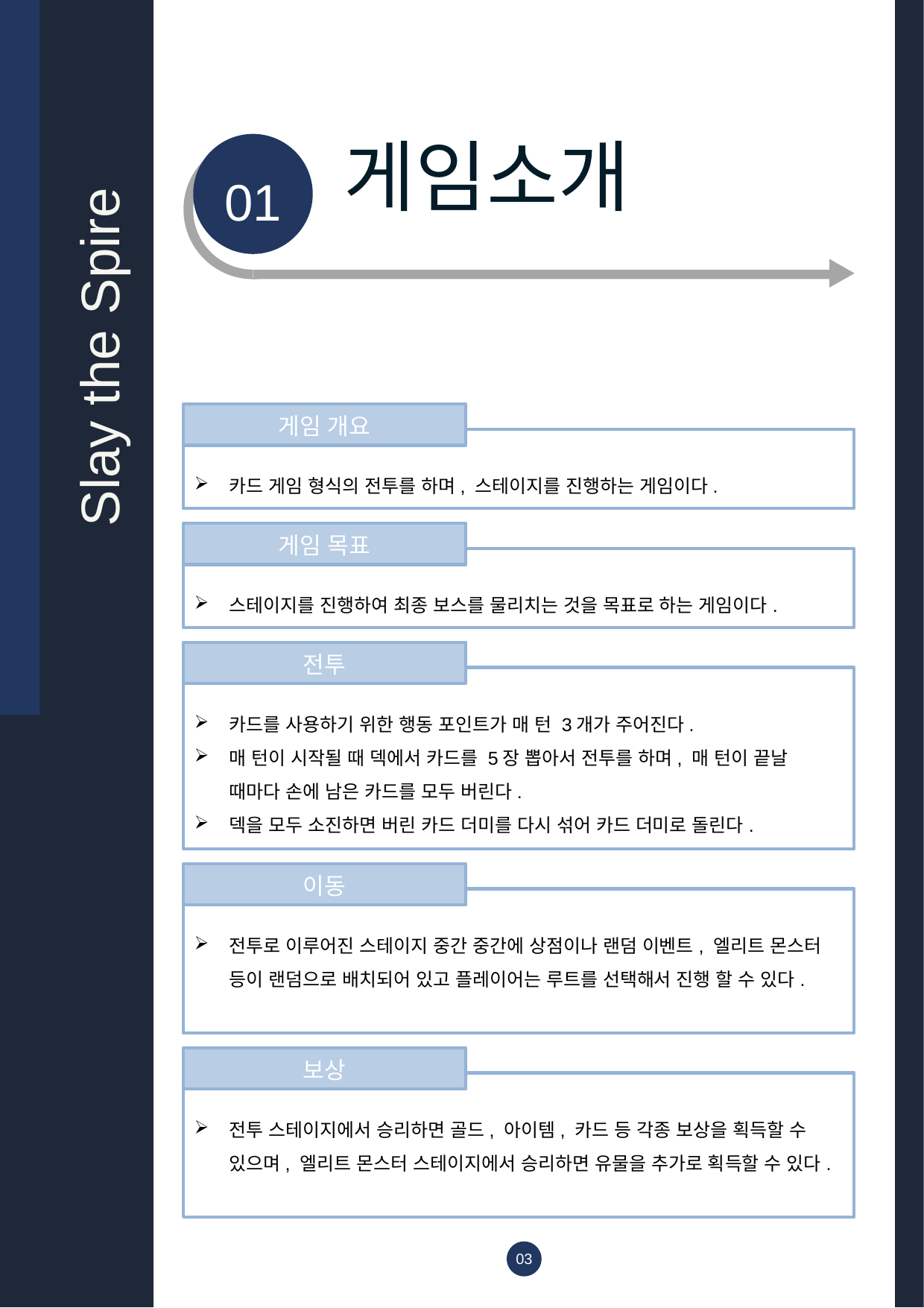

01
게임소개

Slay the Spire
게임 개요

카드 게임 형식의 전투를 하며, 스테이지를 진행하는 게임이다.
게임 목표

스테이지를 진행하여 최종 보스를 물리치는 것을 목표로 하는 게임이다.
전투

카드를 사용하기 위한 행동 포인트가 매 턴 3개가 주어진다.
매 턴이 시작될 때 덱에서 카드를 5장 뽑아서 전투를 하며, 매 턴이 끝날 때마다 손에 남은 카드를 모두 버린다.
덱을 모두 소진하면 버린 카드 더미를 다시 섞어 카드 더미로 돌린다.
이동

전투로 이루어진 스테이지 중간 중간에 상점이나 랜덤 이벤트, 엘리트 몬스터 등이 랜덤으로 배치되어 있고 플레이어는 루트를 선택해서 진행 할 수 있다.
보상

전투 스테이지에서 승리하면 골드, 아이템, 카드 등 각종 보상을 획득할 수 있으며, 엘리트 몬스터 스테이지에서 승리하면 유물을 추가로 획득할 수 있다.

03